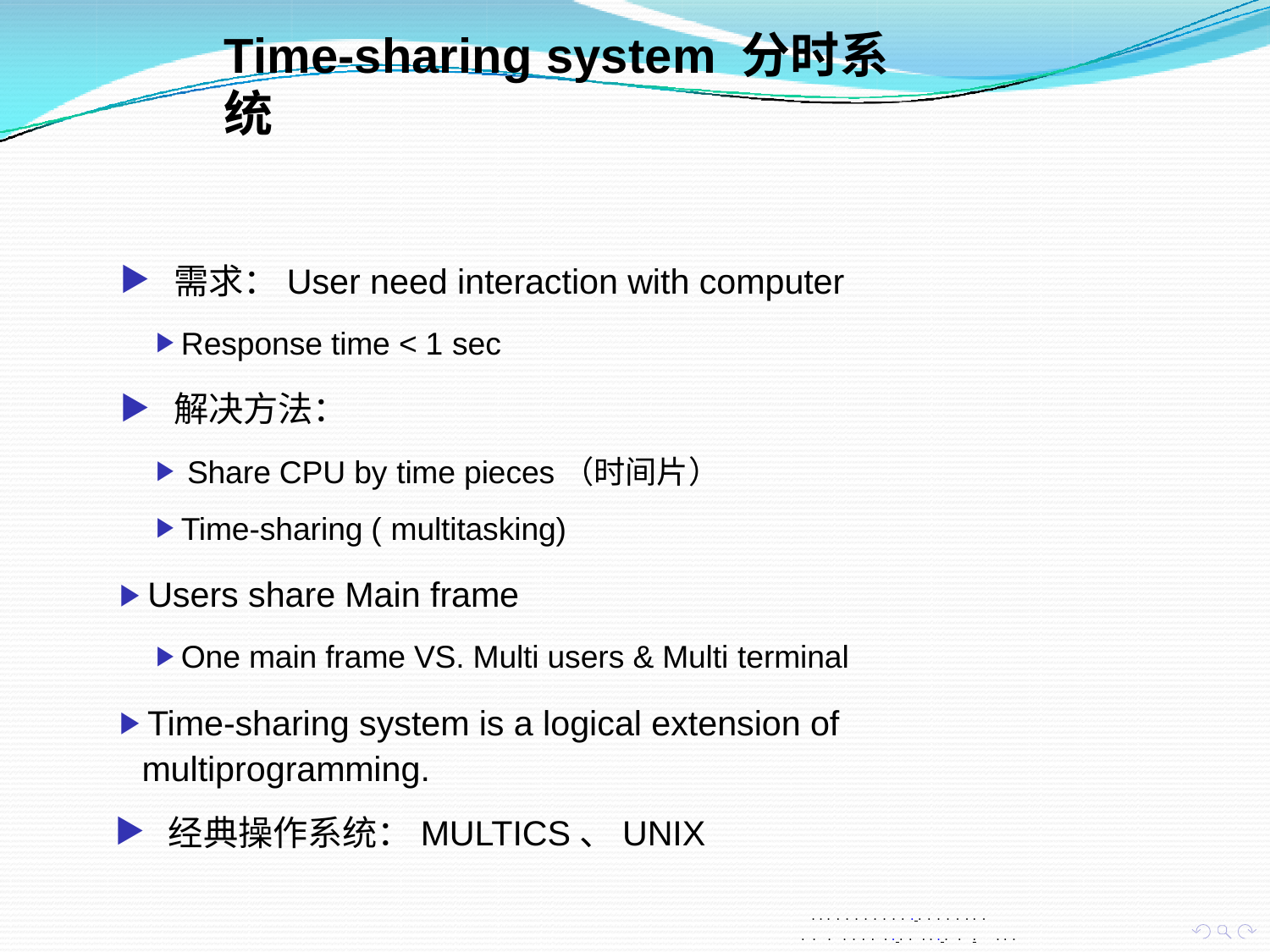

# Time-sharing system 分时系统
▶ 需求：User need interaction with computer
▶ Response time < 1 sec
▶ 解决方法：
▶ Share CPU by time pieces（时间片）
▶ Time-sharing ( multitasking)
▶ Users share Main frame
▶ One main frame VS. Multi users & Multi terminal
▶ Time-sharing system is a logical extension of  multiprogramming.
▶ 经典操作系统：MULTICS、UNIX
. . . . . . . . . . . . . . . . . . . .
.  .   .   . . . .  . . . .  . . . .  .   .	. . .